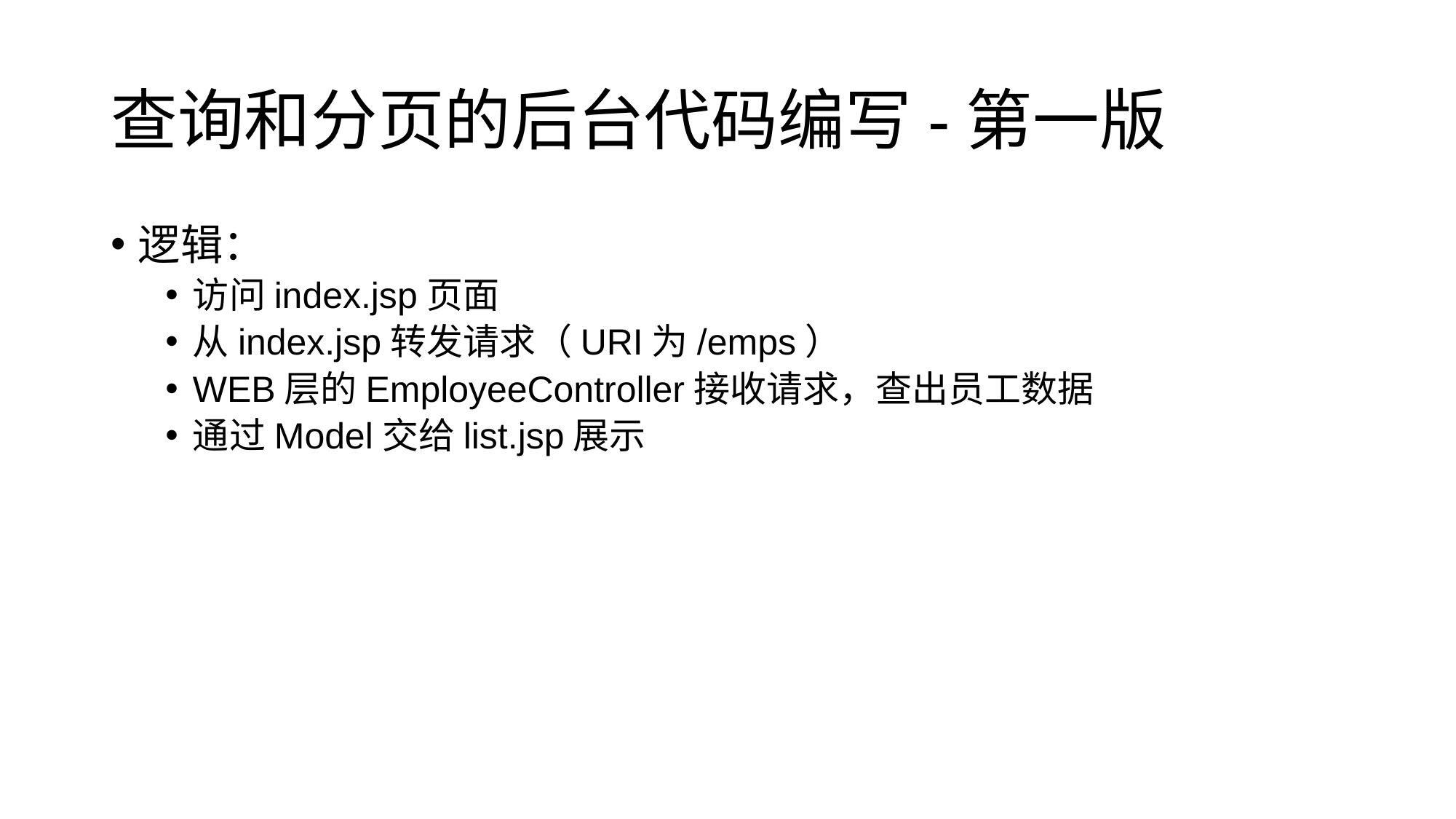

# 查询和分页的后台代码编写-第一版
逻辑：
访问index.jsp页面
从index.jsp转发请求（URI为/emps）
WEB层的EmployeeController接收请求，查出员工数据
通过Model交给list.jsp展示